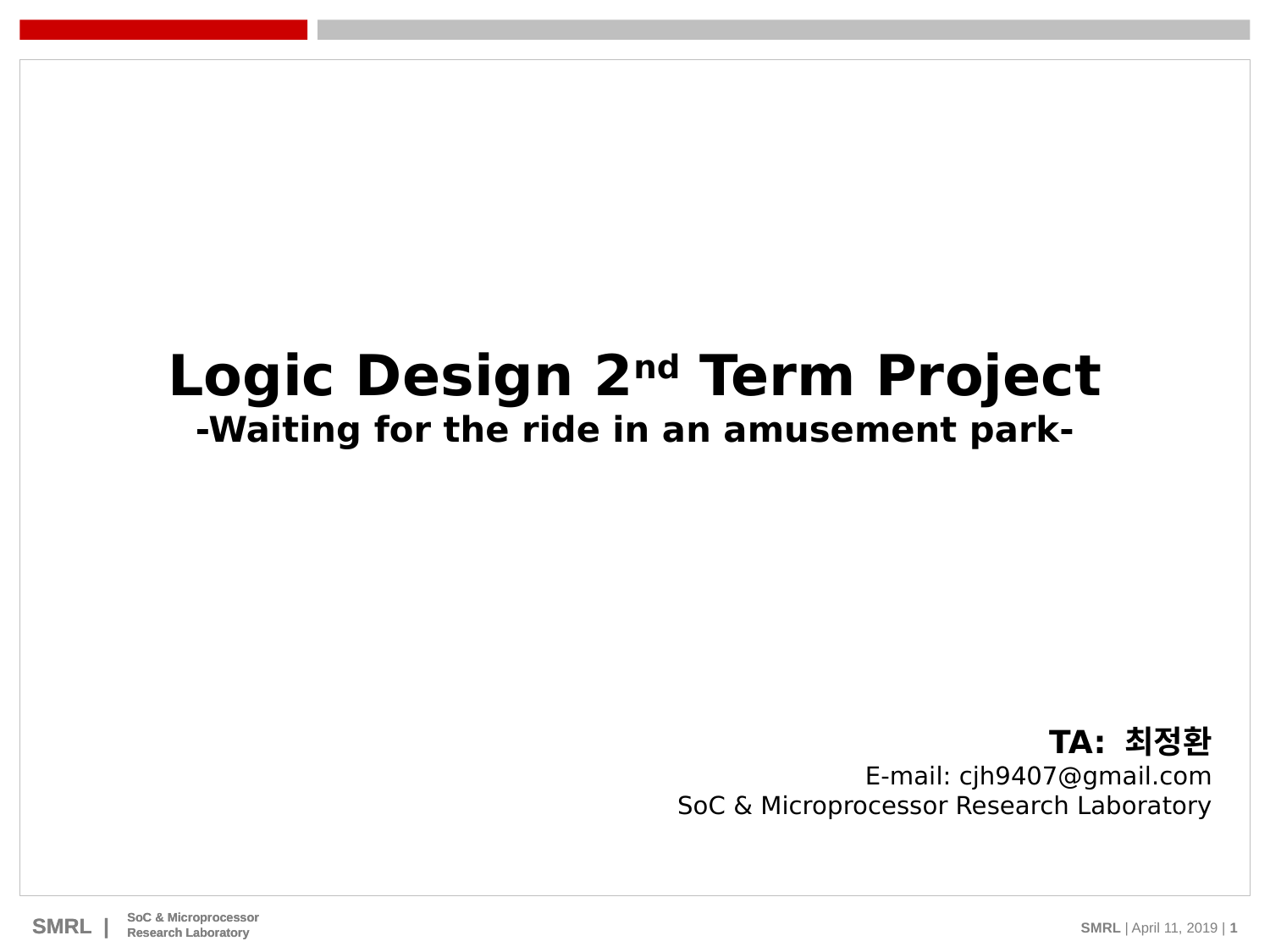

Logic Design 2nd Term Project
-Waiting for the ride in an amusement park-

TA: 최정환
 E-mail: cjh9407@gmail.com
SoC & Microprocessor Research Laboratory